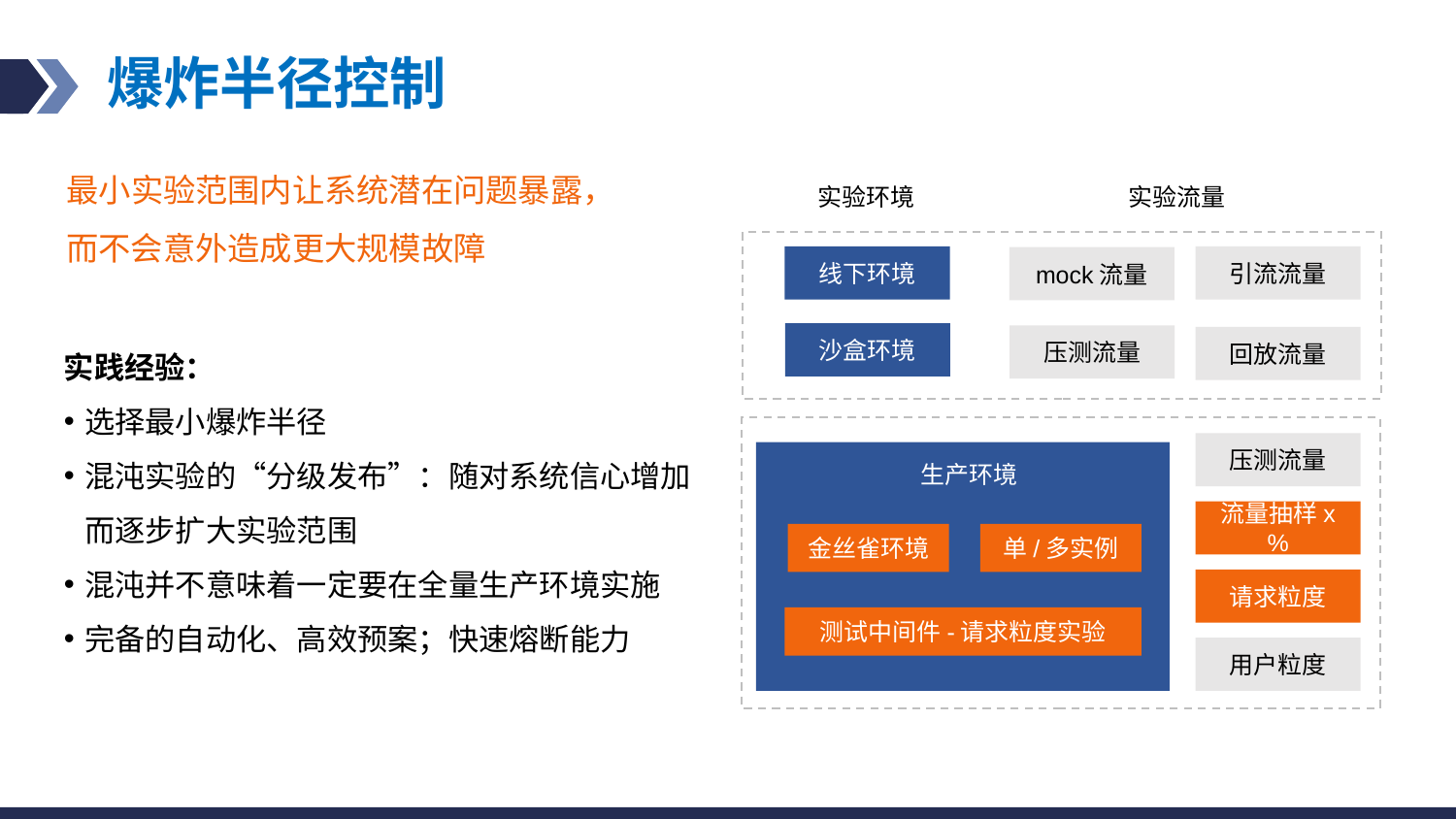

# 爆炸半径控制
最小实验范围内让系统潜在问题暴露，而不会意外造成更大规模故障
实验环境
实验流量

线下环境
引流流量
mock流量
沙盒环境
压测流量
回放流量

压测流量

生产环境
流量抽样x%
金丝雀环境
单/多实例
请求粒度
测试中间件-请求粒度实验
用户粒度
实践经验：
选择最小爆炸半径
混沌实验的“分级发布”：随对系统信心增加而逐步扩大实验范围
混沌并不意味着一定要在全量生产环境实施
完备的自动化、高效预案；快速熔断能力